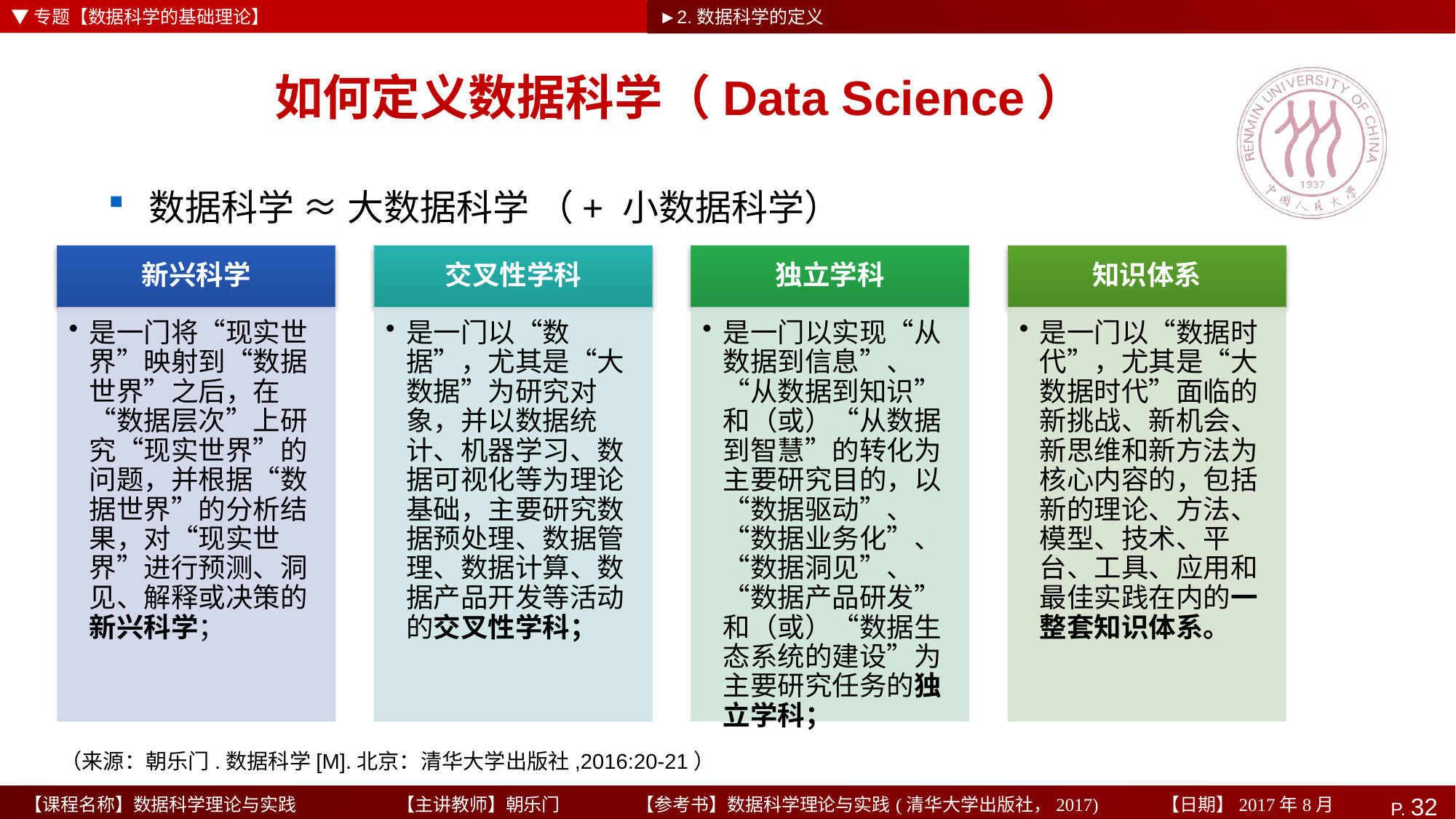

▼专题【数据科学的基础理论】
►2.数据科学的定义
# 如何定义数据科学（Data Science）
数据科学 ≈ 大数据科学 （+ 小数据科学）

新兴科学
是一门将“现实世界”映射到“数据世界”之后，在“数据层次”上研究“现实世界”的问题，并根据“数据世界”的分析结果，对“现实世界”进行预测、洞见、解释或决策的新兴科学；
交叉性学科
是一门以“数据”，尤其是“大数据”为研究对象，并以数据统计、机器学习、数据可视化等为理论基础，主要研究数据预处理、数据管理、数据计算、数据产品开发等活动的交叉性学科；
独立学科
是一门以实现“从数据到信息”、“从数据到知识”和（或）“从数据到智慧”的转化为主要研究目的，以“数据驱动”、“数据业务化”、“数据洞见”、“数据产品研发”和（或）“数据生态系统的建设”为主要研究任务的独立学科；
知识体系
是一门以“数据时代”，尤其是“大数据时代”面临的新挑战、新机会、新思维和新方法为核心内容的，包括新的理论、方法、模型、技术、平台、工具、应用和最佳实践在内的一整套知识体系。
（来源：朝乐门.数据科学[M].北京：清华大学出版社,2016:20-21）